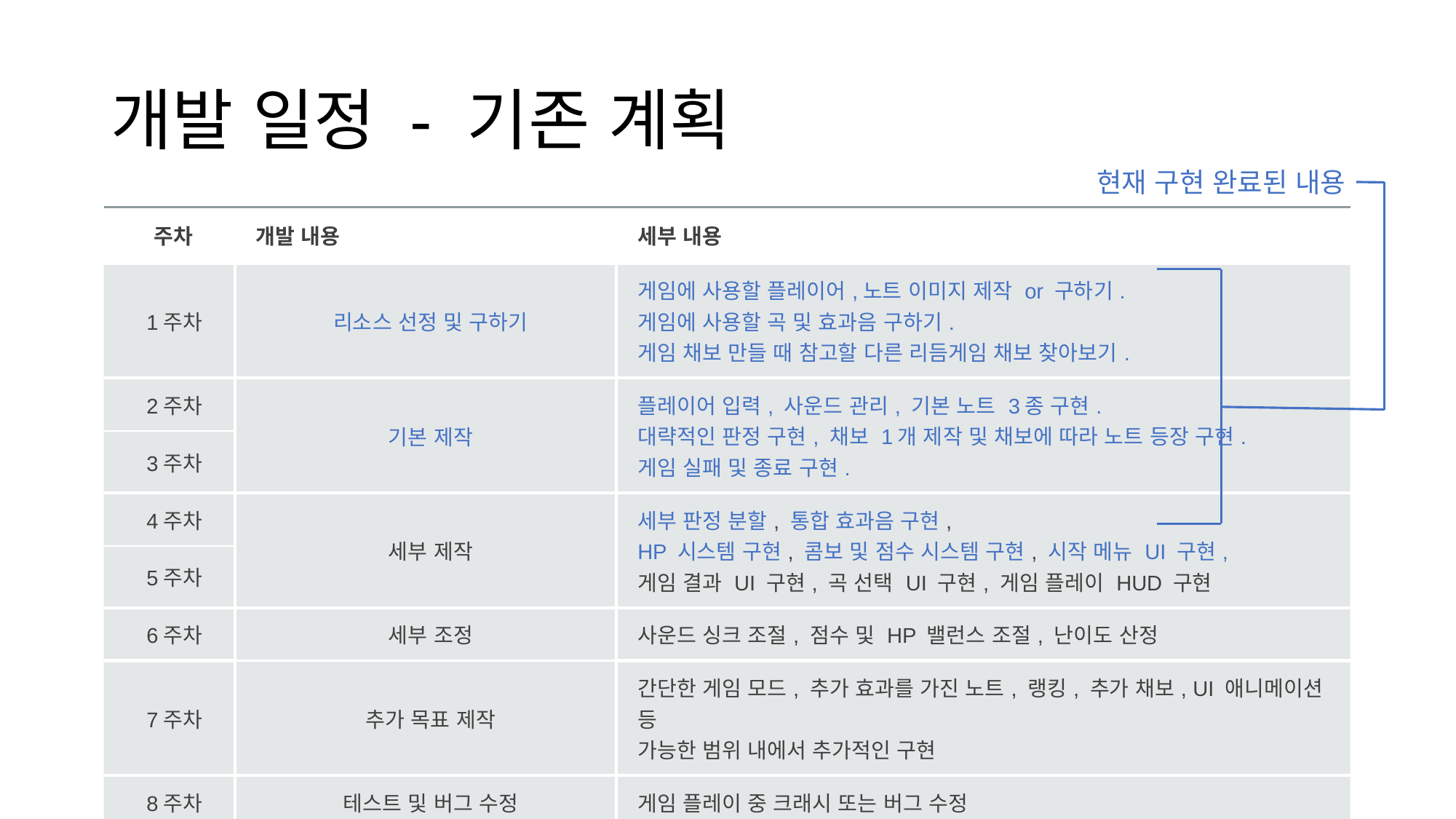

# 개발 일정 - 기존 계획
현재 구현 완료된 내용
| 주차 | 개발 내용 | 세부 내용 |
| --- | --- | --- |
| 1주차 | 리소스 선정 및 구하기 | 게임에 사용할 플레이어,노트 이미지 제작 or 구하기. 게임에 사용할 곡 및 효과음 구하기. 게임 채보 만들 때 참고할 다른 리듬게임 채보 찾아보기. |
| 2주차 | 기본 제작 | 플레이어 입력, 사운드 관리, 기본 노트 3종 구현. 대략적인 판정 구현, 채보 1개 제작 및 채보에 따라 노트 등장 구현. 게임 실패 및 종료 구현. |
| 3주차 |  |  |
| 4주차 | 세부 제작 | 세부 판정 분할, 통합 효과음 구현, HP 시스템 구현, 콤보 및 점수 시스템 구현, 시작 메뉴 UI 구현, 게임 결과 UI 구현, 곡 선택 UI 구현, 게임 플레이 HUD 구현 |
| 5주차 |  |  |
| 6주차 | 세부 조정 | 사운드 싱크 조절, 점수 및 HP 밸런스 조절, 난이도 산정 |
| 7주차 | 추가 목표 제작 | 간단한 게임 모드, 추가 효과를 가진 노트, 랭킹, 추가 채보, UI 애니메이션 등 가능한 범위 내에서 추가적인 구현 |
| 8주차 | 테스트 및 버그 수정 | 게임 플레이 중 크래시 또는 버그 수정 |
| 9주차 | 마무리 | 최종 점검 및 제출 준비. |